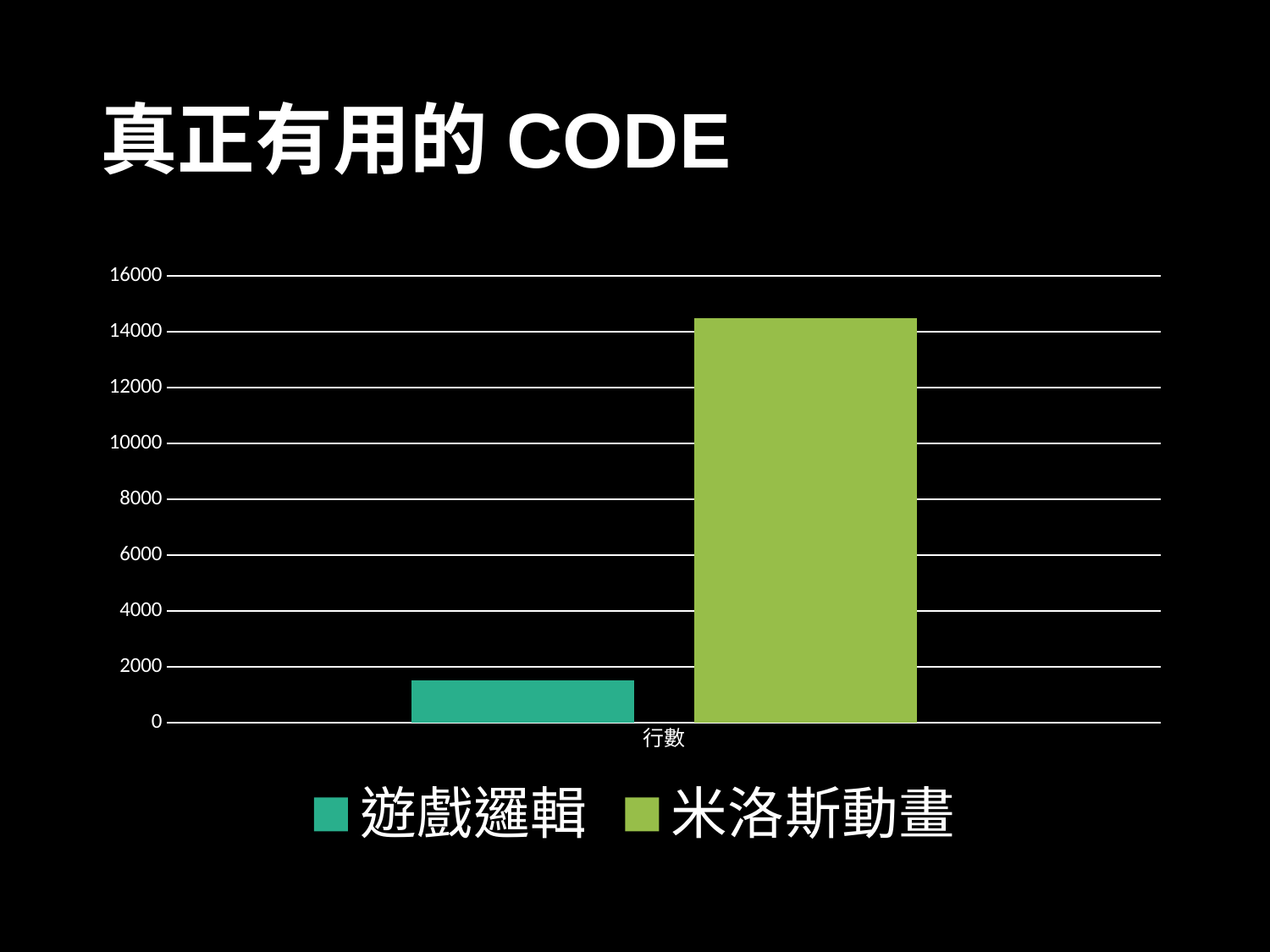

# 真正有用的CODE

### Chart

| Category | 遊戲邏輯 | 米洛斯動畫 |
|---|---|---|
| 行數 | 1500.0 | 14500.0 |